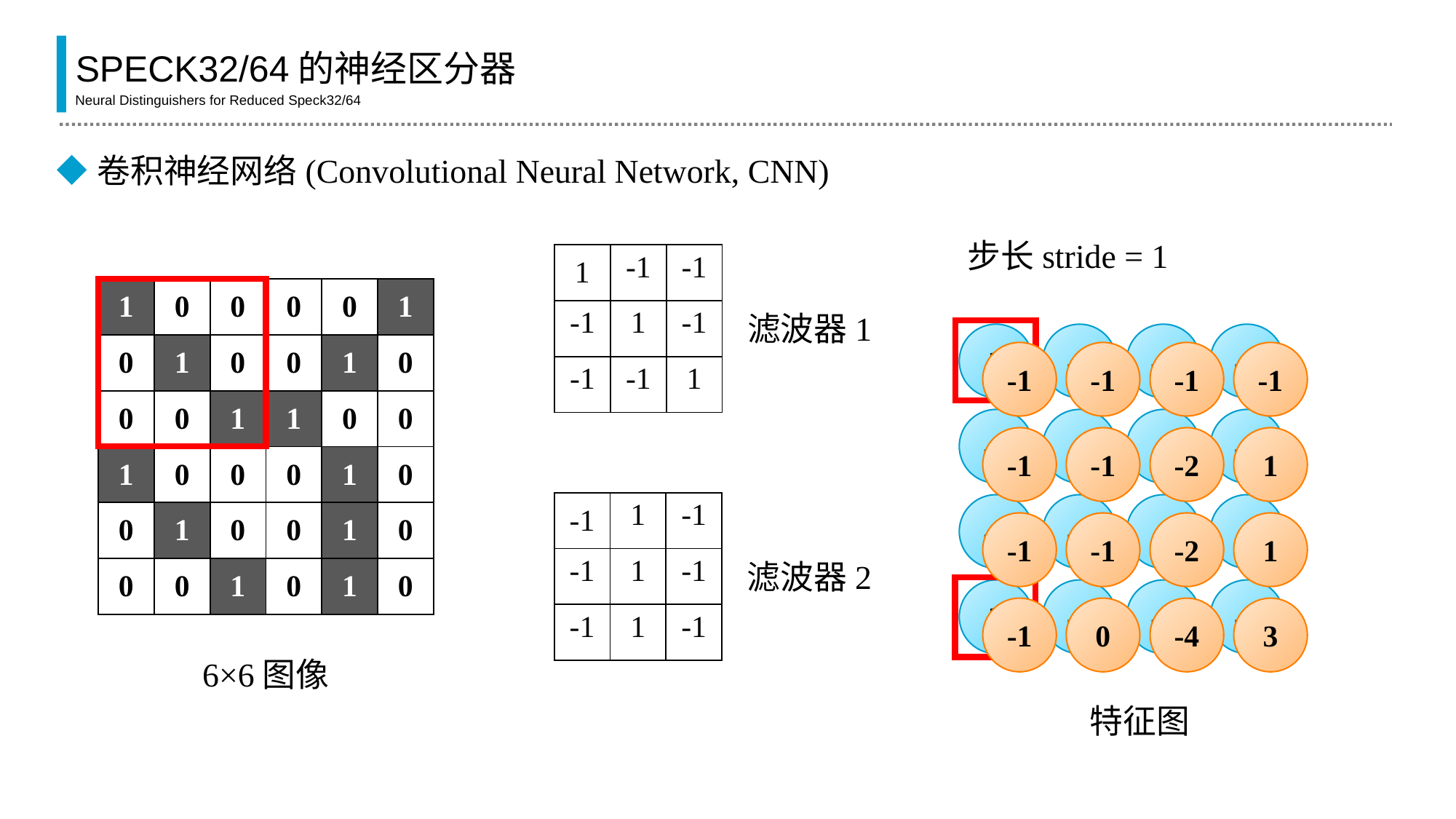

SPECK32/64的神经区分器
Neural Distinguishers for Reduced Speck32/64

卷积神经网络(Convolutional Neural Network, CNN)

步长stride = 1
| 1 | -1 | -1 |
| --- | --- | --- |
| -1 | 1 | -1 |
| -1 | -1 | 1 |
| 1 | 0 | 0 | 0 | 0 | 1 |
| --- | --- | --- | --- | --- | --- |
| 0 | 1 | 0 | 0 | 1 | 0 |
| 0 | 0 | 1 | 1 | 0 | 0 |
| 1 | 0 | 0 | 0 | 1 | 0 |
| 0 | 1 | 0 | 0 | 1 | 0 |
| 0 | 0 | 1 | 0 | 1 | 0 |

滤波器1

3
-1
-3
1
0
-3
-3
1
-3
0
3
-2
-2
-1
-1
-3
-1
-1
-1
-1
1
-1
-2
-1
-1
1
-1
-2
-1
0
-4
3
| -1 | 1 | -1 |
| --- | --- | --- |
| -1 | 1 | -1 |
| -1 | 1 | -1 |
滤波器2

6×6图像
特征图